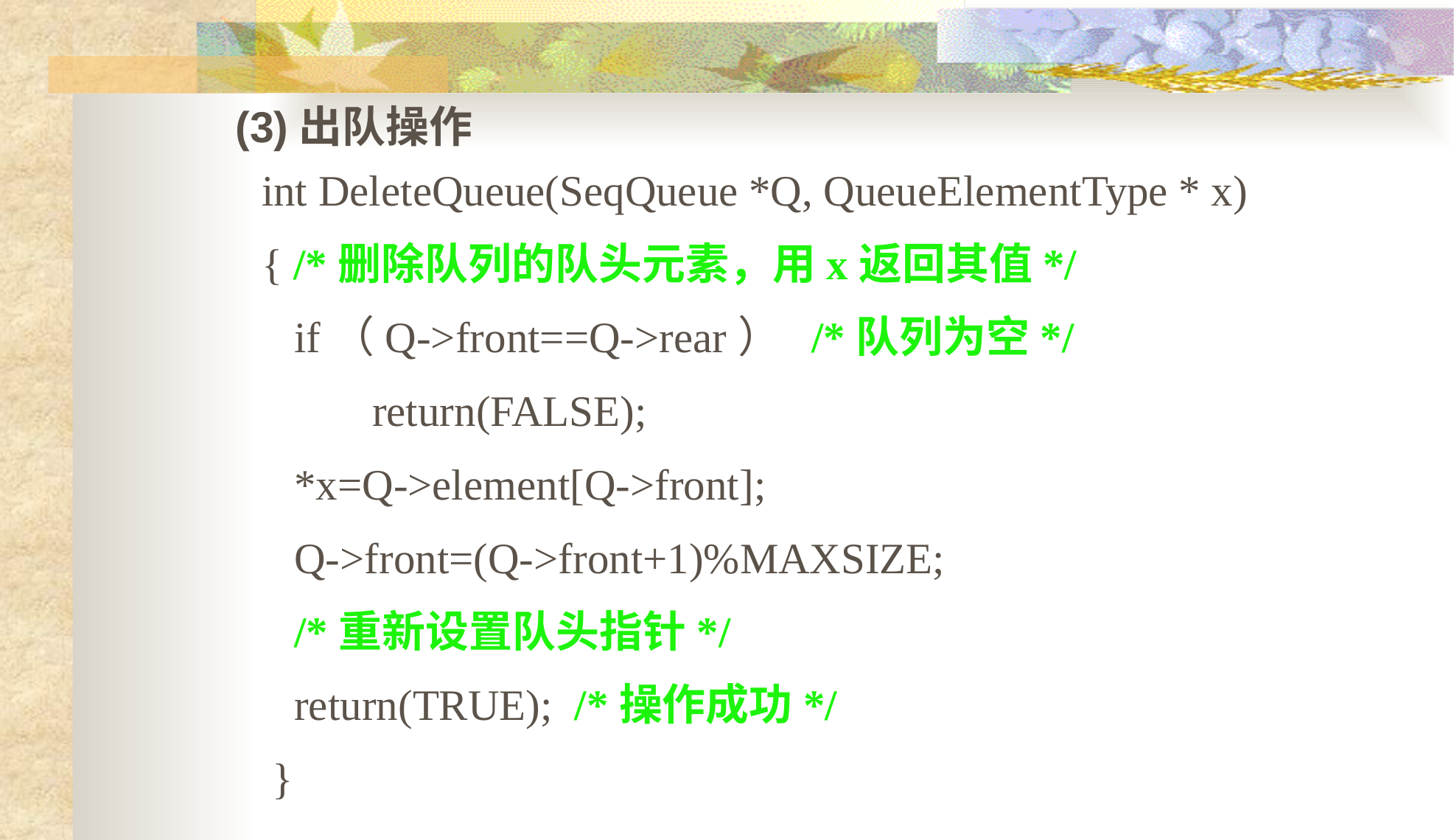

(3)出队操作
int DeleteQueue(SeqQueue *Q, QueueElementType * x)
{ /*删除队列的队头元素，用x返回其值*/
   if（Q->front==Q->rear）  /*队列为空*/
	return(FALSE);
   *x=Q->element[Q->front];
   Q->front=(Q->front+1)%MAXSIZE;
   /*重新设置队头指针*/
   return(TRUE);  /*操作成功*/
 }